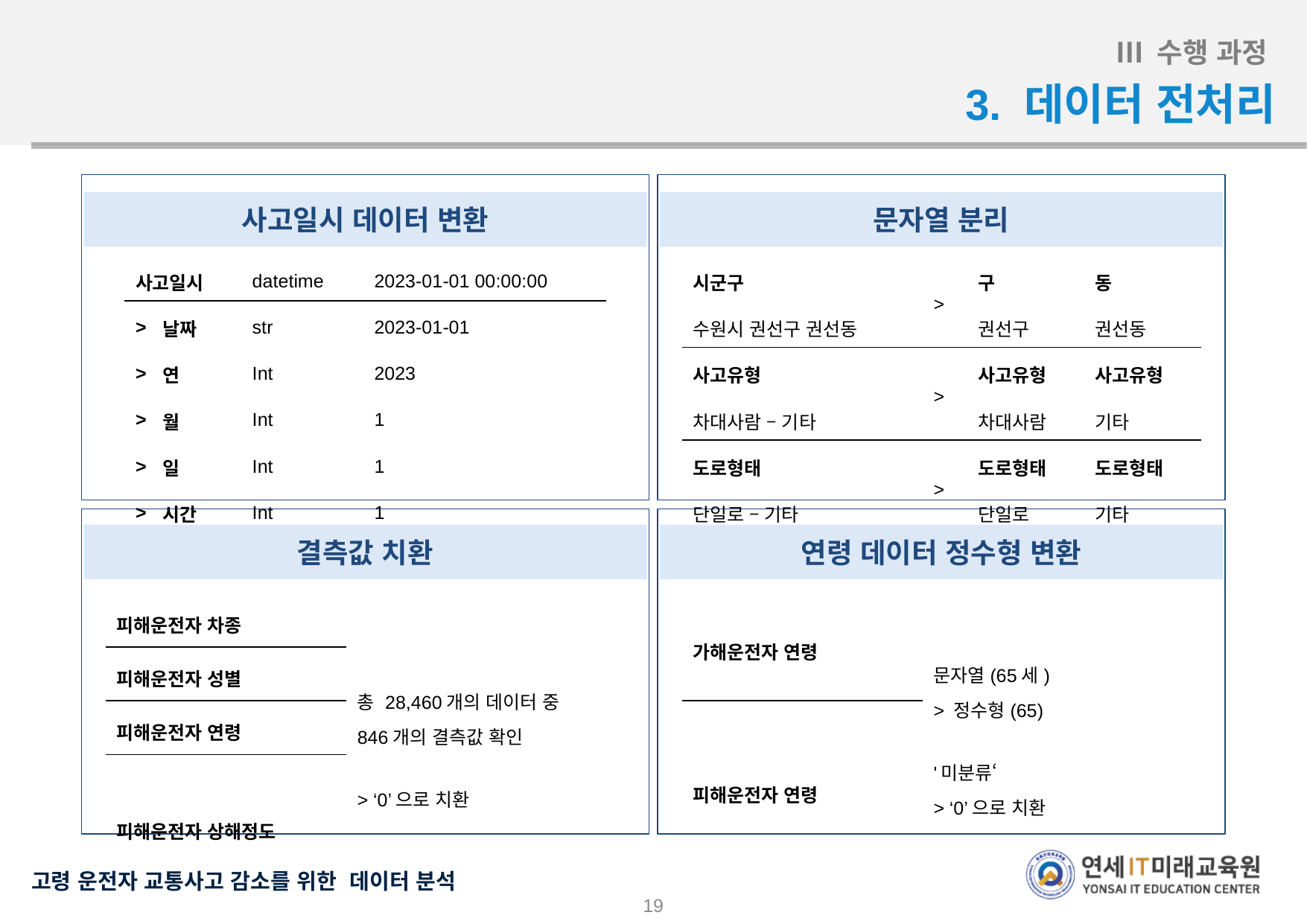

Ⅲ 수행 과정
3. 데이터 전처리

사고일시 데이터 변환

문자열 분리
| 사고일시 |  | datetime | 2023-01-01 00:00:00 |
| --- | --- | --- | --- |
| > | 날짜 | str | 2023-01-01 |
| > | 연 | Int | 2023 |
| > | 월 | Int | 1 |
| > | 일 | Int | 1 |
| > | 시간 | Int | 1 |
| 시군구 | > | 구 | 동 |
| --- | --- | --- | --- |
| 수원시 권선구 권선동 |  | 권선구 | 권선동 |
| 사고유형 | > | 사고유형 | 사고유형 |
| 차대사람 – 기타 |  | 차대사람 | 기타 |
| 도로형태 | > | 도로형태 | 도로형태 |
| 단일로 – 기타 |  | 단일로 | 기타 |

결측값 치환
연령 데이터 정수형 변환
| 피해운전자 차종 | 총 28,460개의 데이터 중 846개의 결측값 확인 > ‘0’으로 치환 |
| --- | --- |
| 피해운전자 성별 |  |
| 피해운전자 연령 |  |
| 피해운전자 상해정도 |  |
| 가해운전자 연령 | 문자열(65세) > 정수형(65) '미분류‘ > ‘0’으로 치환 |
| --- | --- |
| 피해운전자 연령 |  |
19